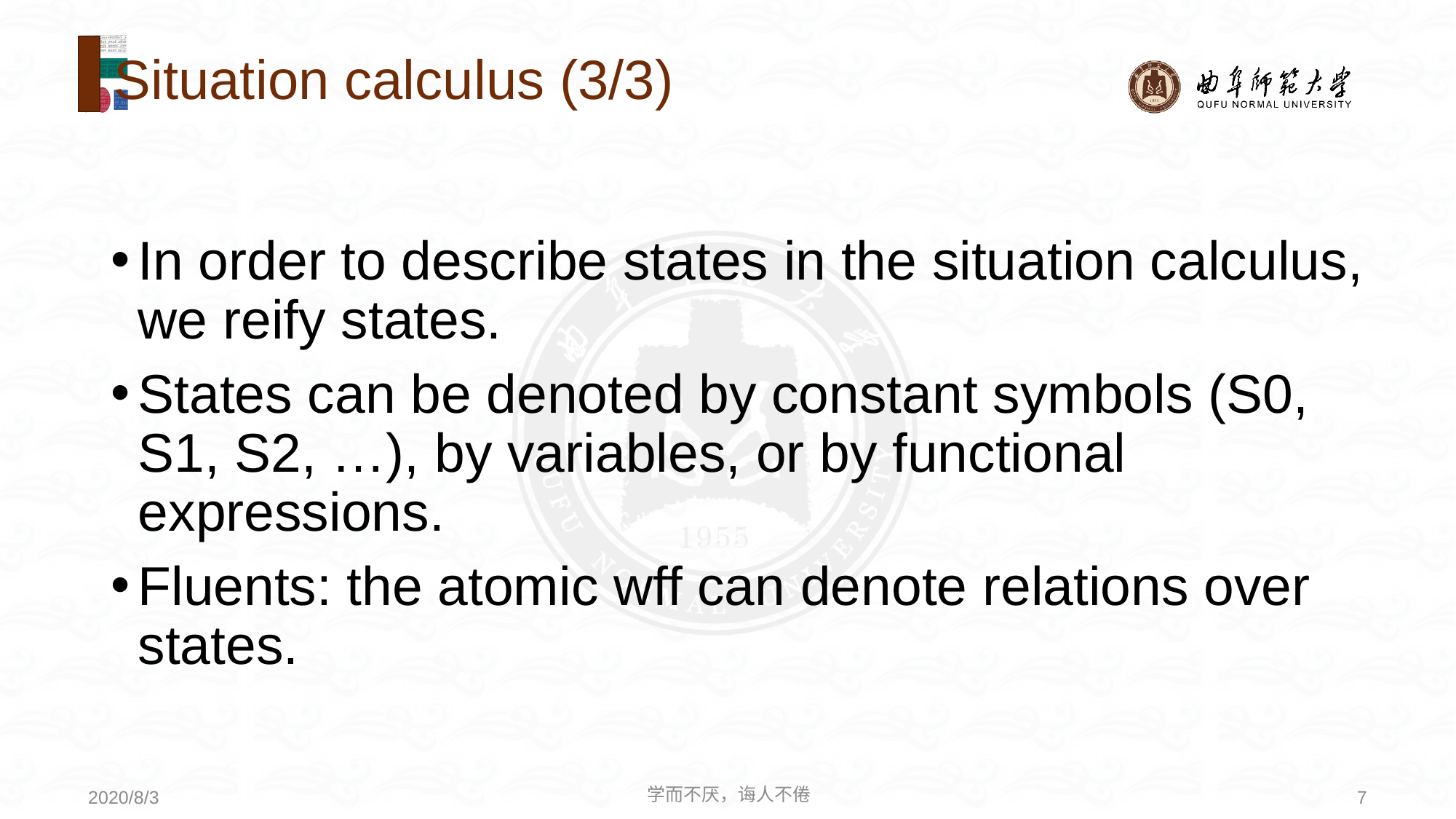

# Situation calculus (3/3)
In order to describe states in the situation calculus, we reify states.
States can be denoted by constant symbols (S0, S1, S2, …), by variables, or by functional expressions.
Fluents: the atomic wff can denote relations over states.
学而不厌，诲人不倦
7
2020/8/3